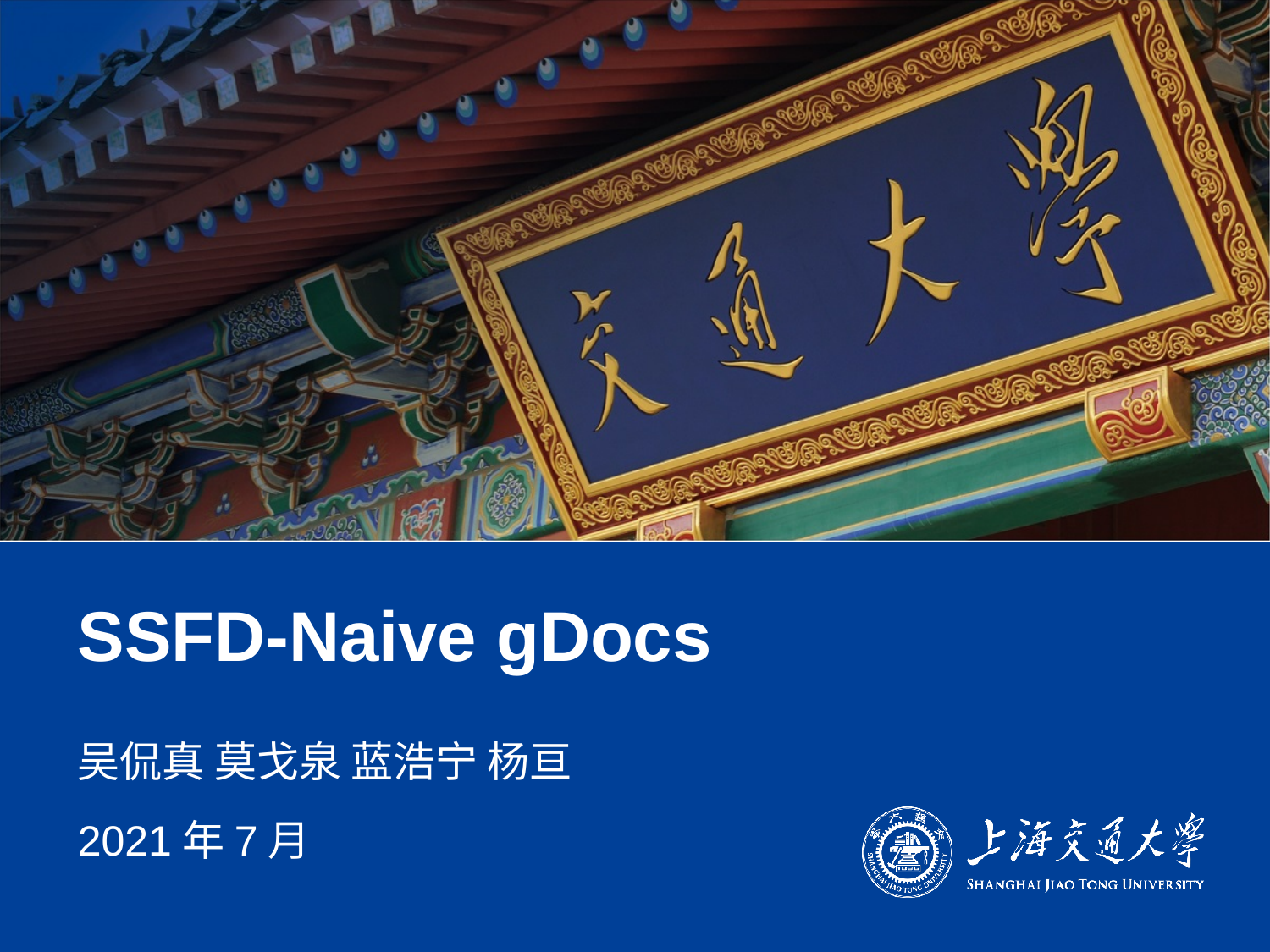

# SSFD-Naive gDocs
吴侃真 莫戈泉 蓝浩宁 杨亘
2021年7月